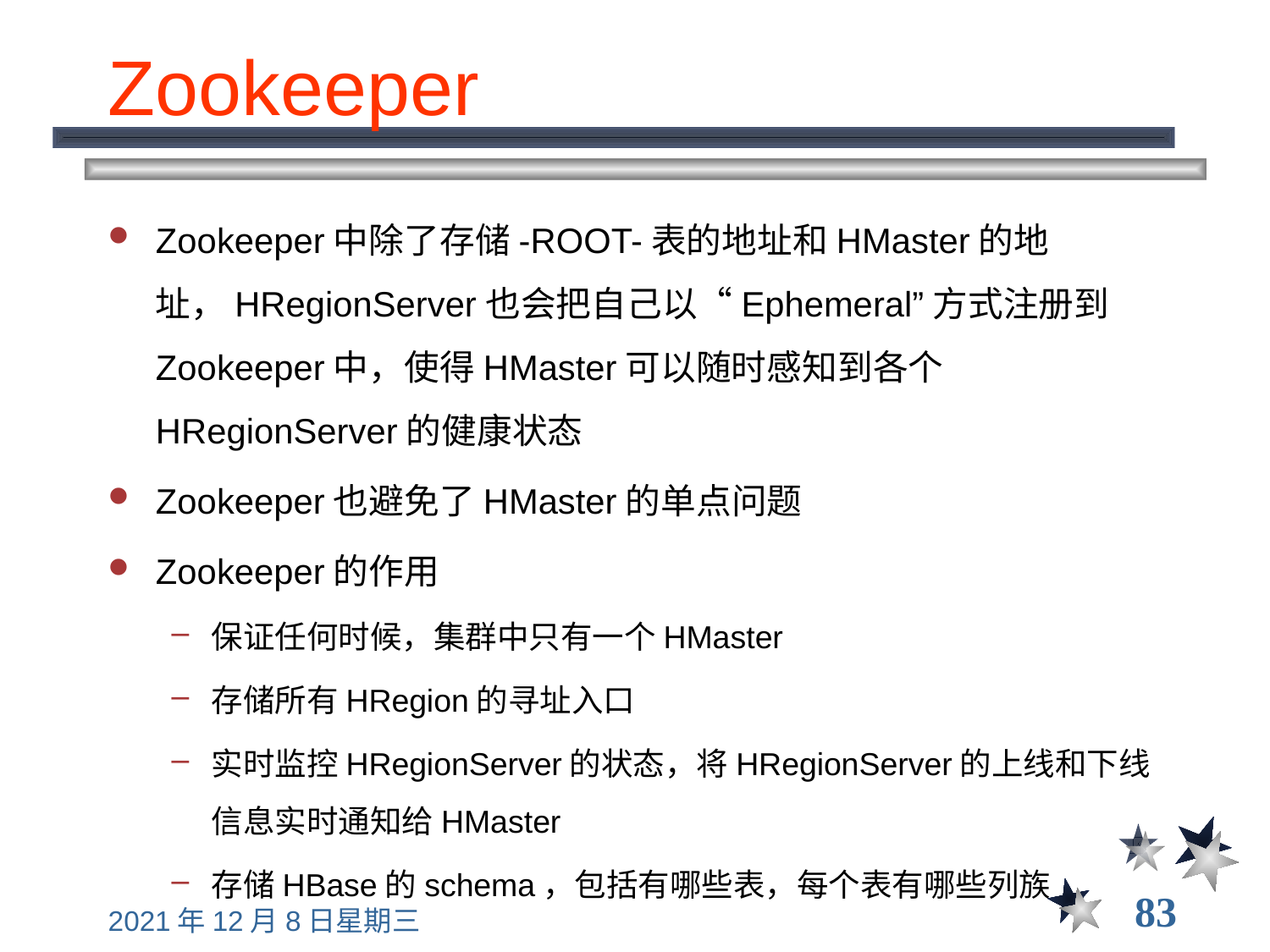

# Zookeeper
Zookeeper中除了存储-ROOT-表的地址和HMaster的地址，HRegionServer也会把自己以“Ephemeral”方式注册到Zookeeper中，使得HMaster可以随时感知到各个HRegionServer的健康状态
Zookeeper也避免了HMaster的单点问题
Zookeeper的作用
保证任何时候，集群中只有一个HMaster
存储所有HRegion的寻址入口
实时监控HRegionServer的状态，将HRegionServer的上线和下线信息实时通知给HMaster
存储HBase的schema，包括有哪些表，每个表有哪些列族

83
2021年12月8日星期三
大数据管理----前言